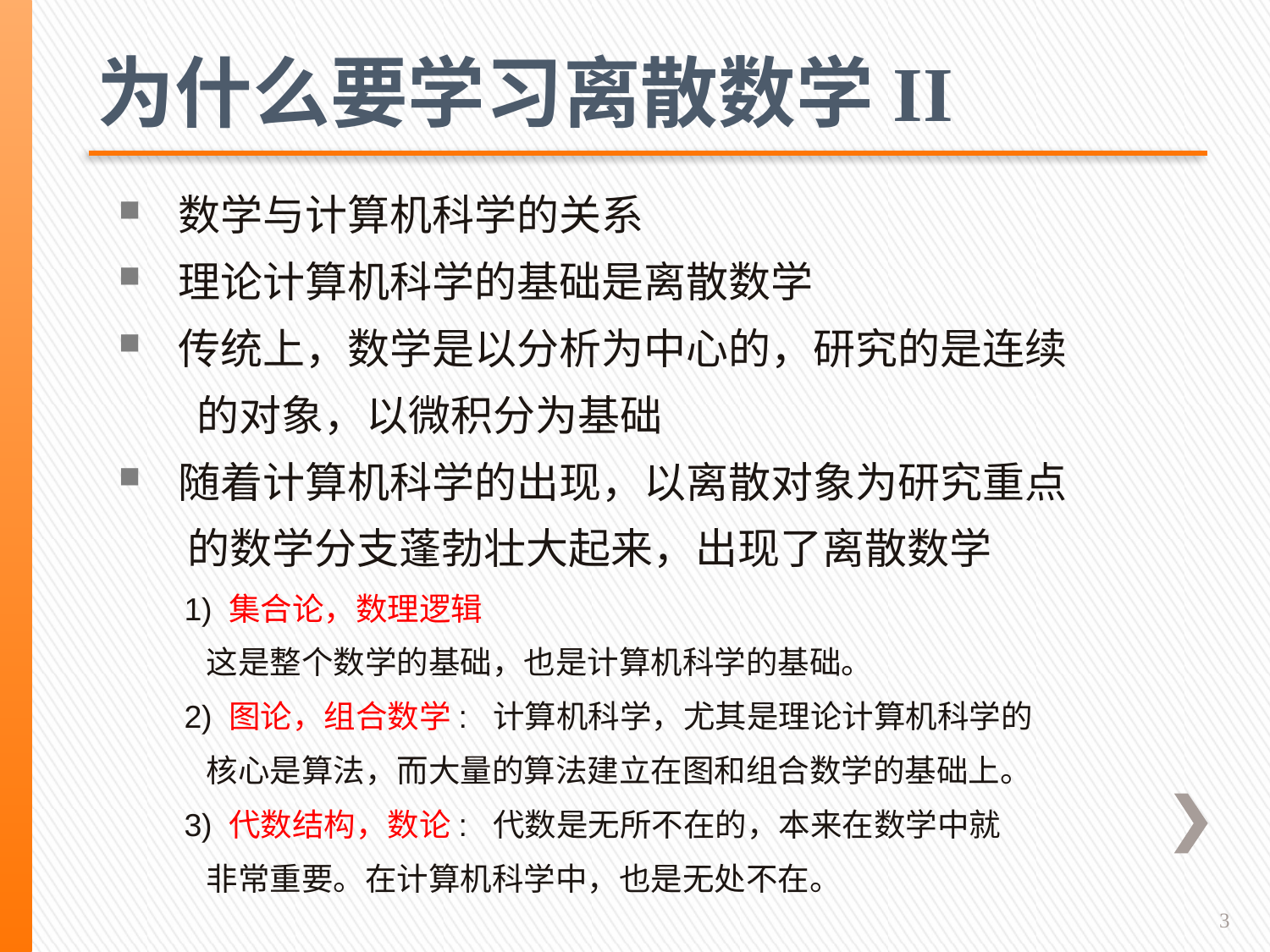

# 为什么要学习离散数学II
  数学与计算机科学的关系
  理论计算机科学的基础是离散数学
  传统上，数学是以分析为中心的，研究的是连续
    的对象，以微积分为基础
  随着计算机科学的出现，以离散对象为研究重点
   的数学分支蓬勃壮大起来，出现了离散数学
    1) 集合论，数理逻辑
       这是整个数学的基础，也是计算机科学的基础。
    2) 图论，组合数学:  计算机科学，尤其是理论计算机科学的
       核心是算法，而大量的算法建立在图和组合数学的基础上。
    3) 代数结构，数论:  代数是无所不在的，本来在数学中就
       非常重要。在计算机科学中，也是无处不在。

3